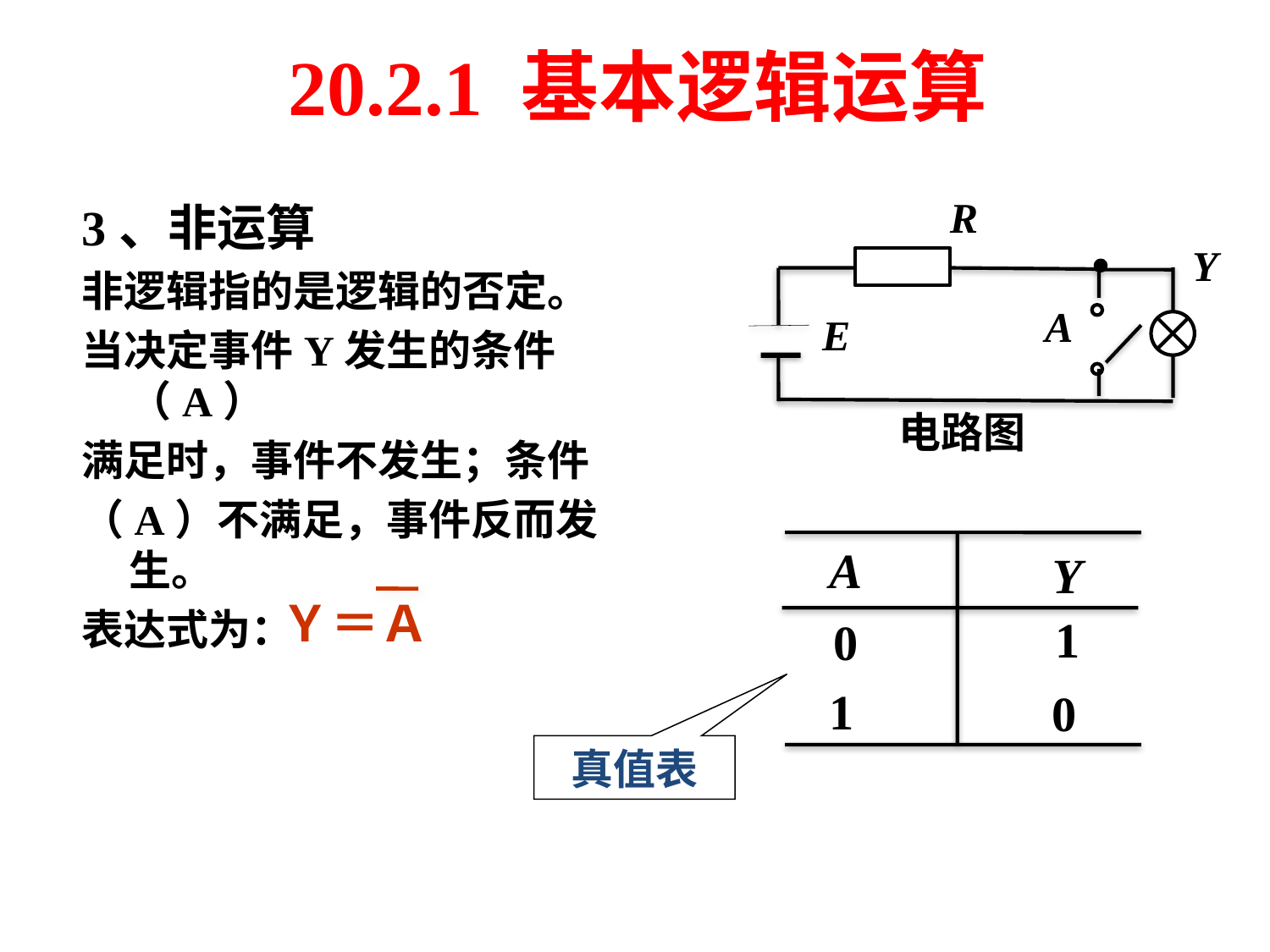

# 20.2.1 基本逻辑运算
R
3、非运算
非逻辑指的是逻辑的否定。
当决定事件Y发生的条件（A）
满足时，事件不发生；条件
（A）不满足，事件反而发生。
表达式为：
Y

电路图
E

A

A

Y
Ｙ＝Ａ

1
0

1
0
真值表